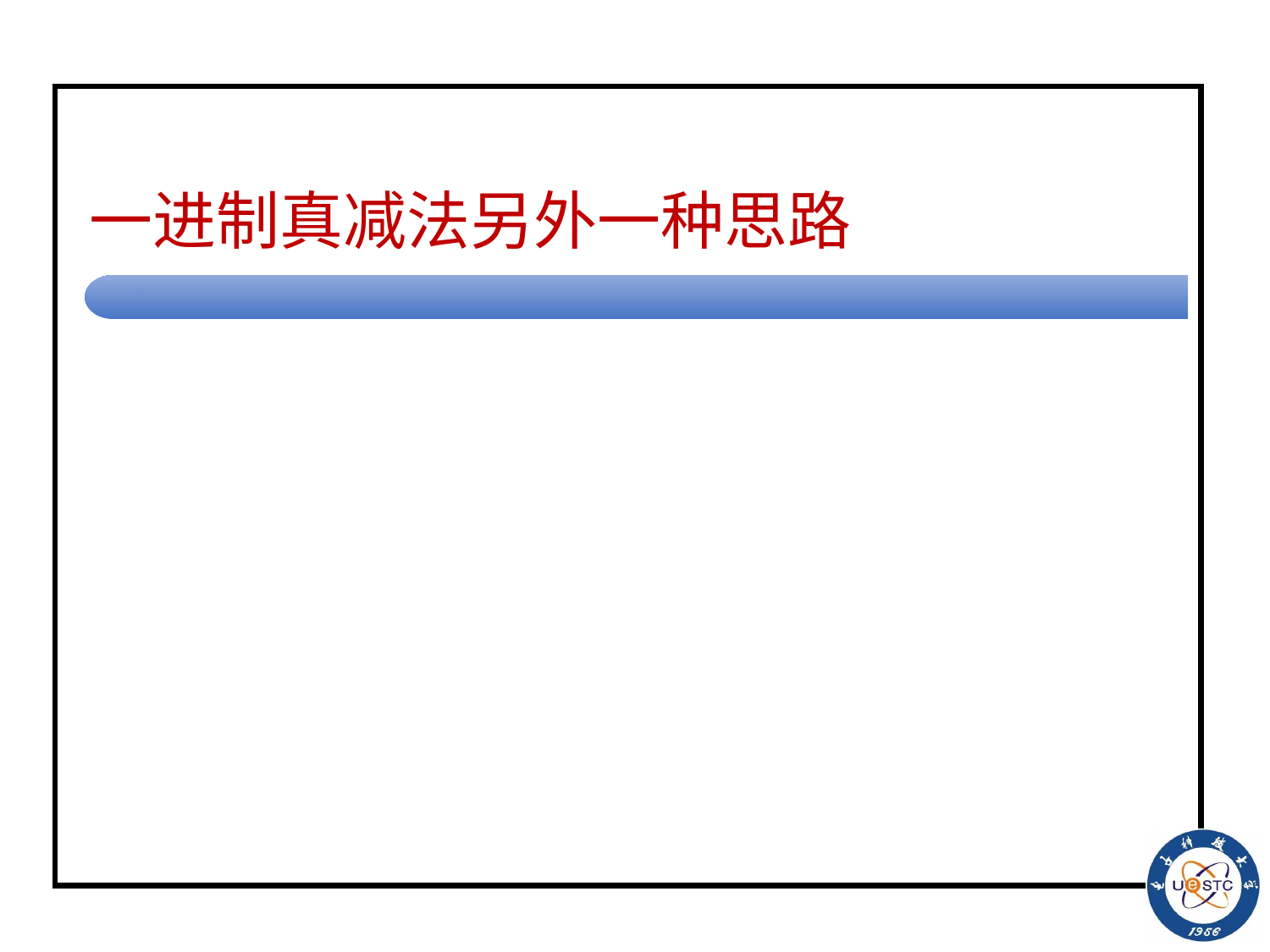

# 一进制真减法另外一种思路
(5)符合退出条件①,  即1的左边找不到0,  用状态q4向右扫描将所有非B符号改写为B,  并进入终止状态
<q0,  1,  q4,  B,  R>
<q4,  X,  q4,  B,  R>
<q4,  0,  q4,  B,  R>
<q4,  B,  accept,  B,  N>